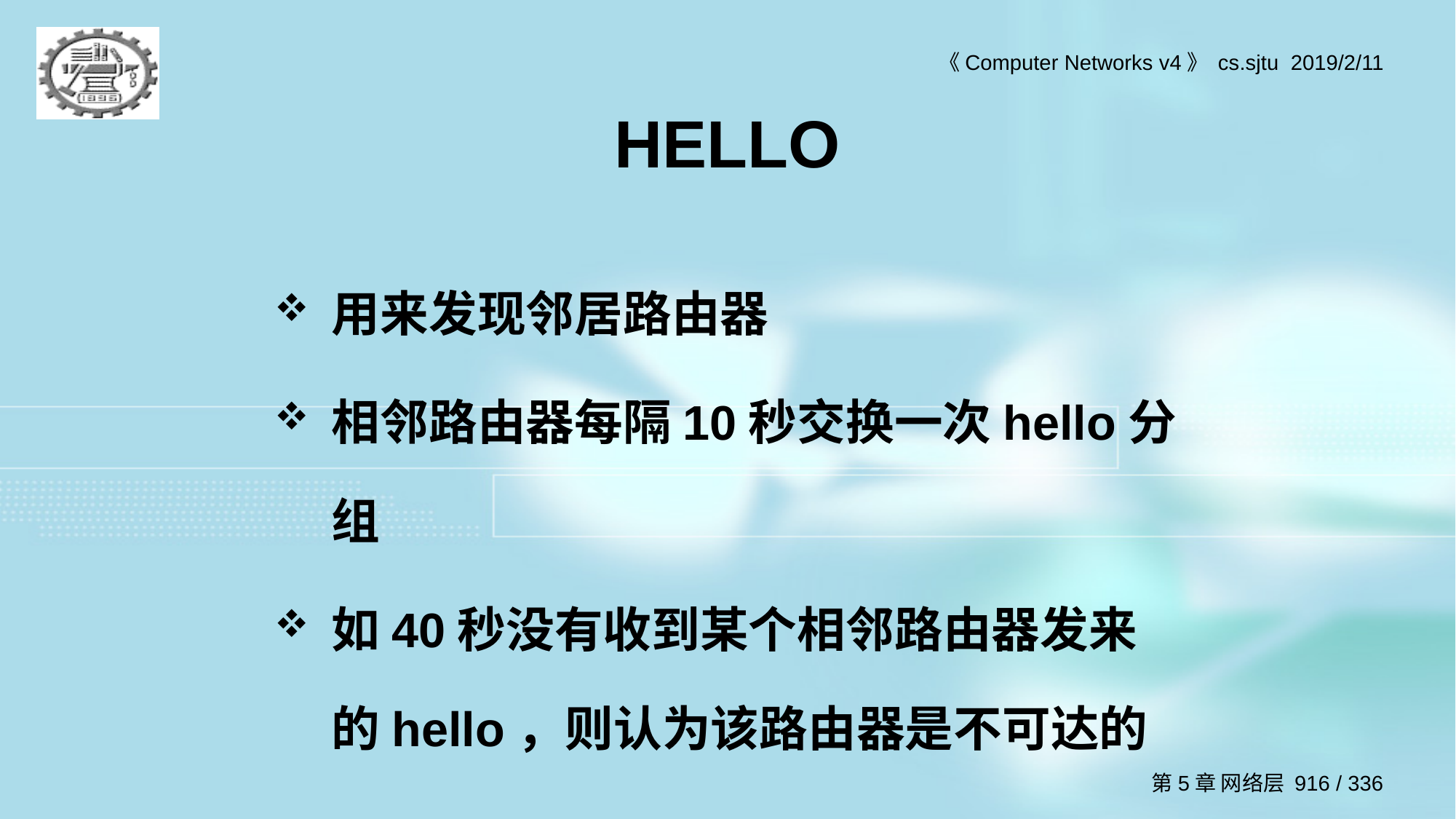

# HELLO
用来发现邻居路由器
相邻路由器每隔10秒交换一次hello分组
如40秒没有收到某个相邻路由器发来的hello，则认为该路由器是不可达的